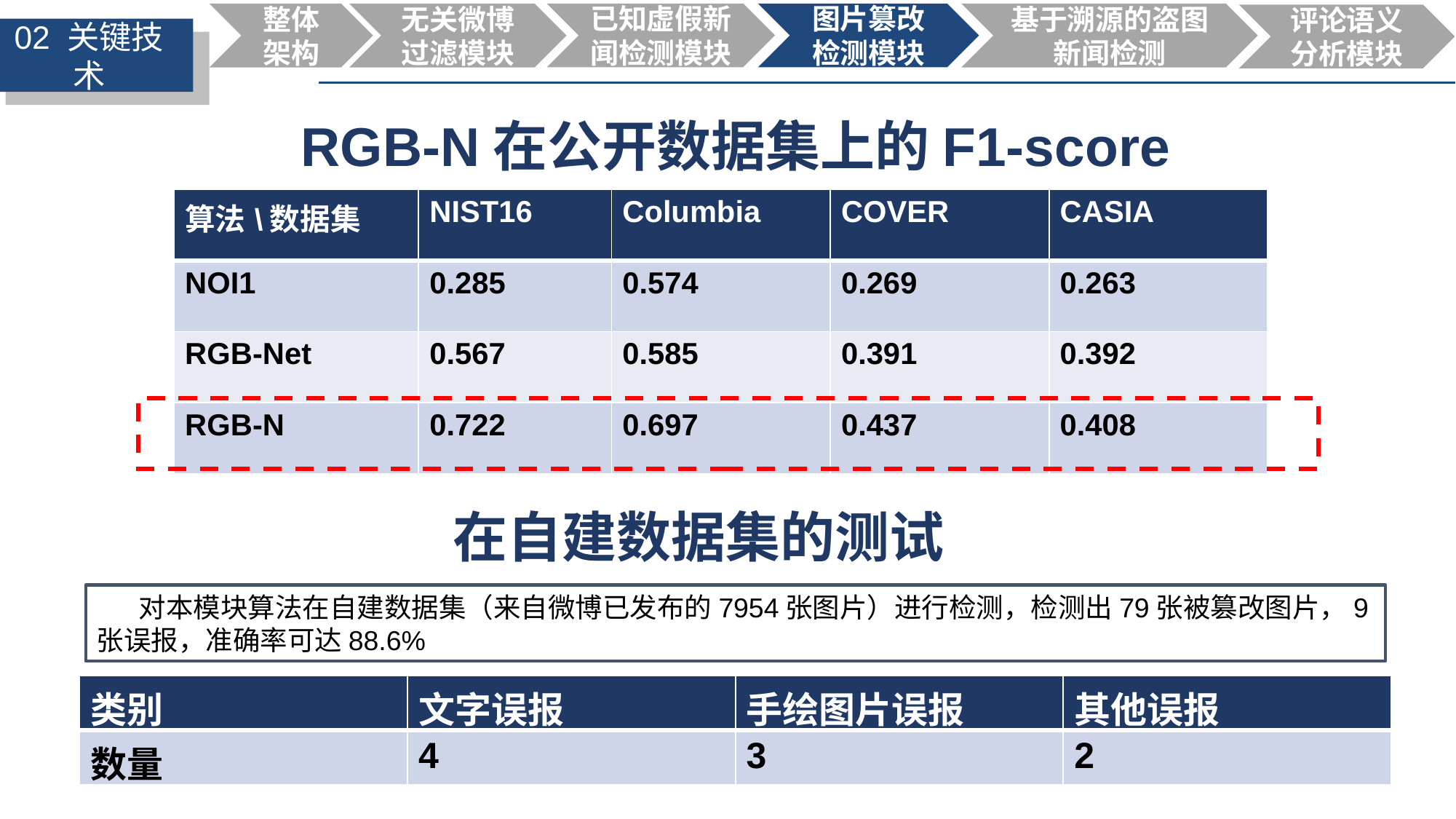

已知虚假新闻检测模块
图片篡改检测模块
整体架构
无关微博过滤模块
基于溯源的盗图新闻检测
评论语义分析模块
02 关键技术

03
03
RGB-N在公开数据集上的F1-score
| 算法\数据集 | NIST16 | Columbia | COVER | CASIA |
| --- | --- | --- | --- | --- |
| NOI1 | 0.285 | 0.574 | 0.269 | 0.263 |
| RGB-Net | 0.567 | 0.585 | 0.391 | 0.392 |
| RGB-N | 0.722 | 0.697 | 0.437 | 0.408 |

在自建数据集的测试
对本模块算法在自建数据集（来自微博已发布的7954张图片）进行检测，检测出79张被篡改图片，9张误报，准确率可达88.6%
| 类别 | 文字误报 | 手绘图片误报 | 其他误报 |
| --- | --- | --- | --- |
| 数量 | 4 | 3 | 2 |